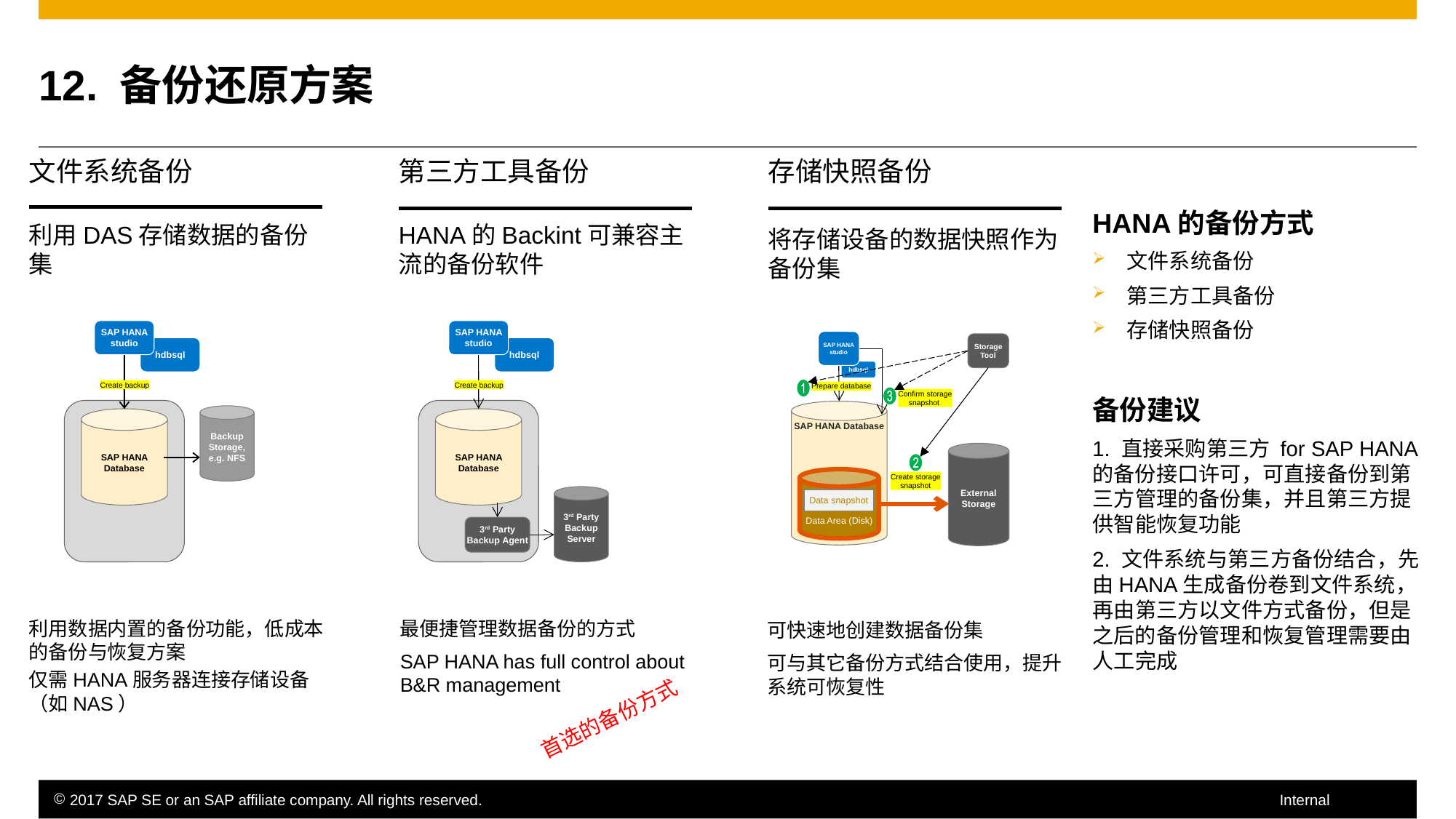

# 12. 备份还原方案
文件系统备份
利用DAS存储数据的备份集
第三方工具备份
HANA的Backint可兼容主流的备份软件
存储快照备份
将存储设备的数据快照作为备份集
HANA的备份方式
文件系统备份
第三方工具备份
存储快照备份

备份建议
1. 直接采购第三方 for SAP HANA的备份接口许可，可直接备份到第三方管理的备份集，并且第三方提供智能恢复功能
2. 文件系统与第三方备份结合，先由HANA生成备份卷到文件系统，再由第三方以文件方式备份，但是之后的备份管理和恢复管理需要由人工完成
SAP HANA studio
hdbsql
Create backup

SAP HANA Database
3rd Party Backup Server
3rd Party
Backup Agent
SAP HANA studio
hdbsql
Create backup

Backup Storage,
e.g. NFS
SAP HANA Database
SAP HANA studio
Storage Tool
hdbsql

Prepare database

Confirm storage
snapshot
SAP HANA Database
External Storage

Data Area (Disk)
Create storage
snapshot
Data snapshot
最便捷管理数据备份的方式
SAP HANA has full control about B&R management
利用数据内置的备份功能，低成本的备份与恢复方案
仅需HANA服务器连接存储设备（如NAS）
可快速地创建数据备份集
可与其它备份方式结合使用，提升系统可恢复性
首选的备份方式